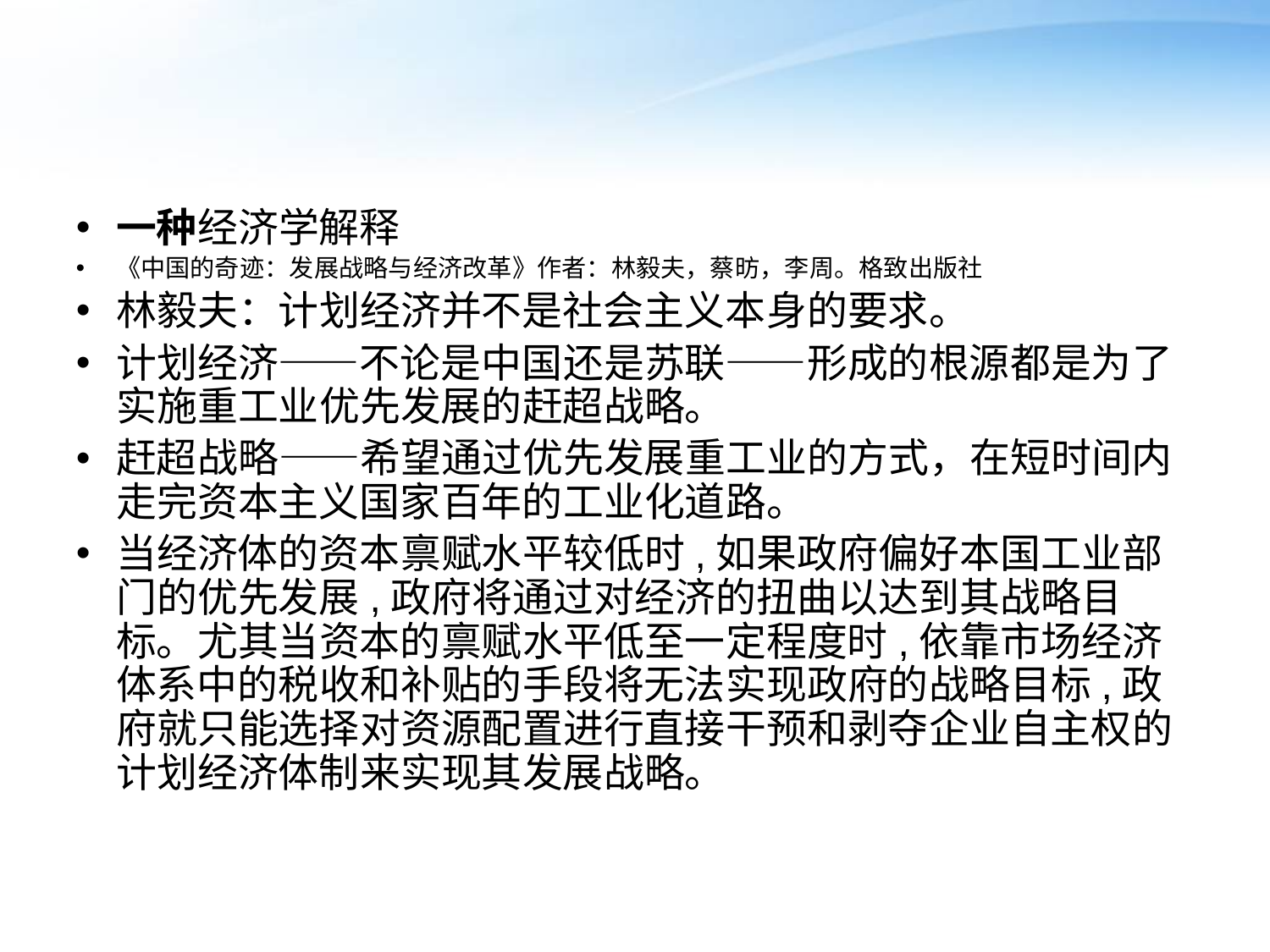

#
一种经济学解释
《中国的奇迹：发展战略与经济改革》作者：林毅夫，蔡昉，李周。格致出版社
林毅夫：计划经济并不是社会主义本身的要求。
计划经济——不论是中国还是苏联——形成的根源都是为了实施重工业优先发展的赶超战略。
赶超战略——希望通过优先发展重工业的方式，在短时间内走完资本主义国家百年的工业化道路。
当经济体的资本禀赋水平较低时,如果政府偏好本国工业部门的优先发展,政府将通过对经济的扭曲以达到其战略目标。尤其当资本的禀赋水平低至一定程度时,依靠市场经济体系中的税收和补贴的手段将无法实现政府的战略目标,政府就只能选择对资源配置进行直接干预和剥夺企业自主权的计划经济体制来实现其发展战略。